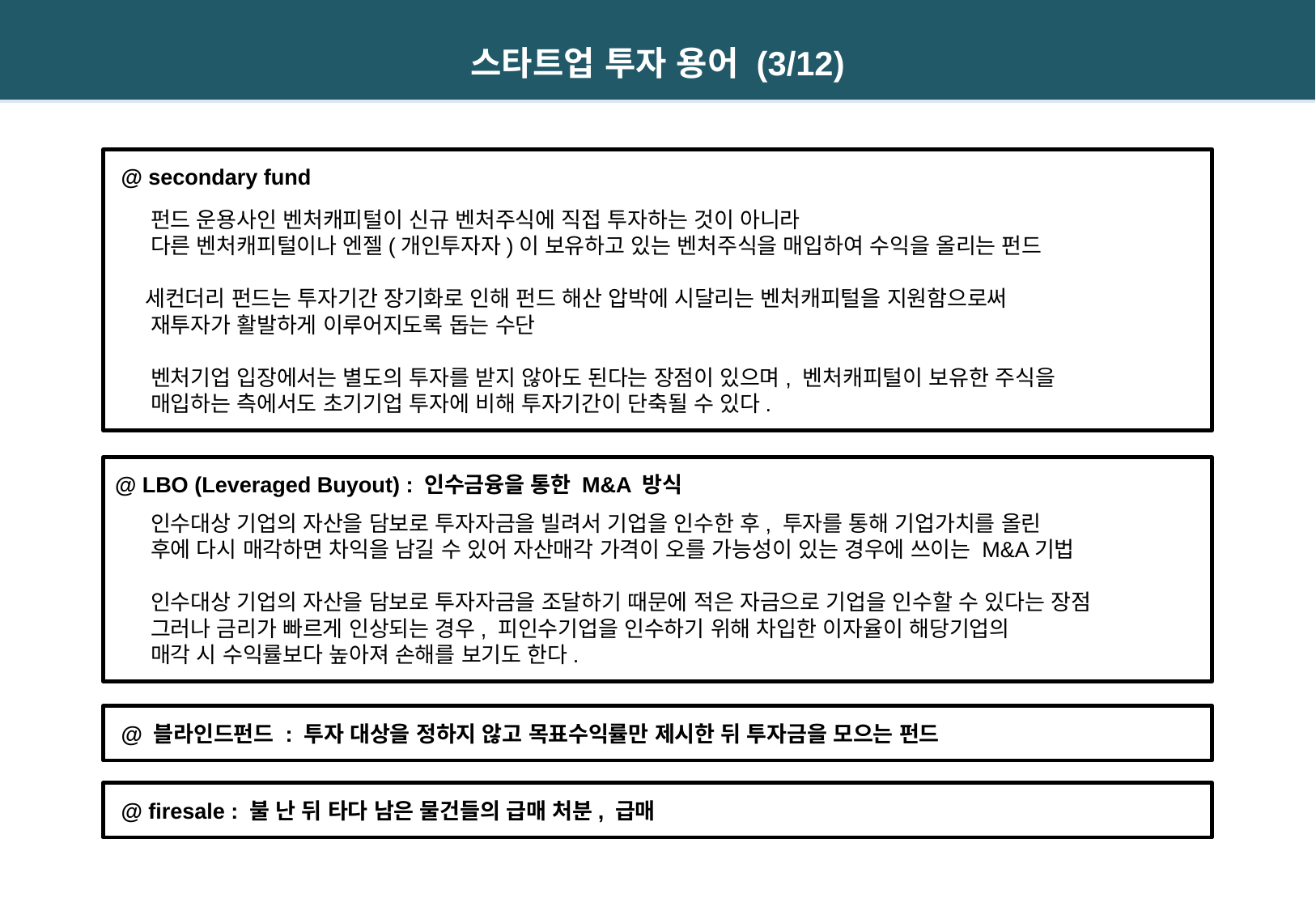

스타트업 투자 용어 (3/12)

 @ secondary fund

     펀드 운용사인 벤처캐피털이 신규 벤처주식에 직접 투자하는 것이 아니라
     다른 벤처캐피털이나 엔젤(개인투자자)이 보유하고 있는 벤처주식을 매입하여 수익을 올리는 펀드
     세컨더리 펀드는 투자기간 장기화로 인해 펀드 해산 압박에 시달리는 벤처캐피털을 지원함으로써
     재투자가 활발하게 이루어지도록 돕는 수단

     벤처기업 입장에서는 별도의 투자를 받지 않아도 된다는 장점이 있으며, 벤처캐피털이 보유한 주식을
     매입하는 측에서도 초기기업 투자에 비해 투자기간이 단축될 수 있다.

@ LBO (Leveraged Buyout) : 인수금융을 통한 M&A 방식

     인수대상 기업의 자산을 담보로 투자자금을 빌려서 기업을 인수한 후, 투자를 통해 기업가치를 올린
     후에 다시 매각하면 차익을 남길 수 있어 자산매각 가격이 오를 가능성이 있는 경우에 쓰이는 M&A기법

     인수대상 기업의 자산을 담보로 투자자금을 조달하기 때문에 적은 자금으로 기업을 인수할 수 있다는 장점
     그러나 금리가 빠르게 인상되는 경우, 피인수기업을 인수하기 위해 차입한 이자율이 해당기업의
     매각 시 수익률보다 높아져 손해를 보기도 한다.

 @ 블라인드펀드 : 투자 대상을 정하지 않고 목표수익률만 제시한 뒤 투자금을 모으는 펀드

 @ firesale : 불 난 뒤 타다 남은 물건들의 급매 처분, 급매